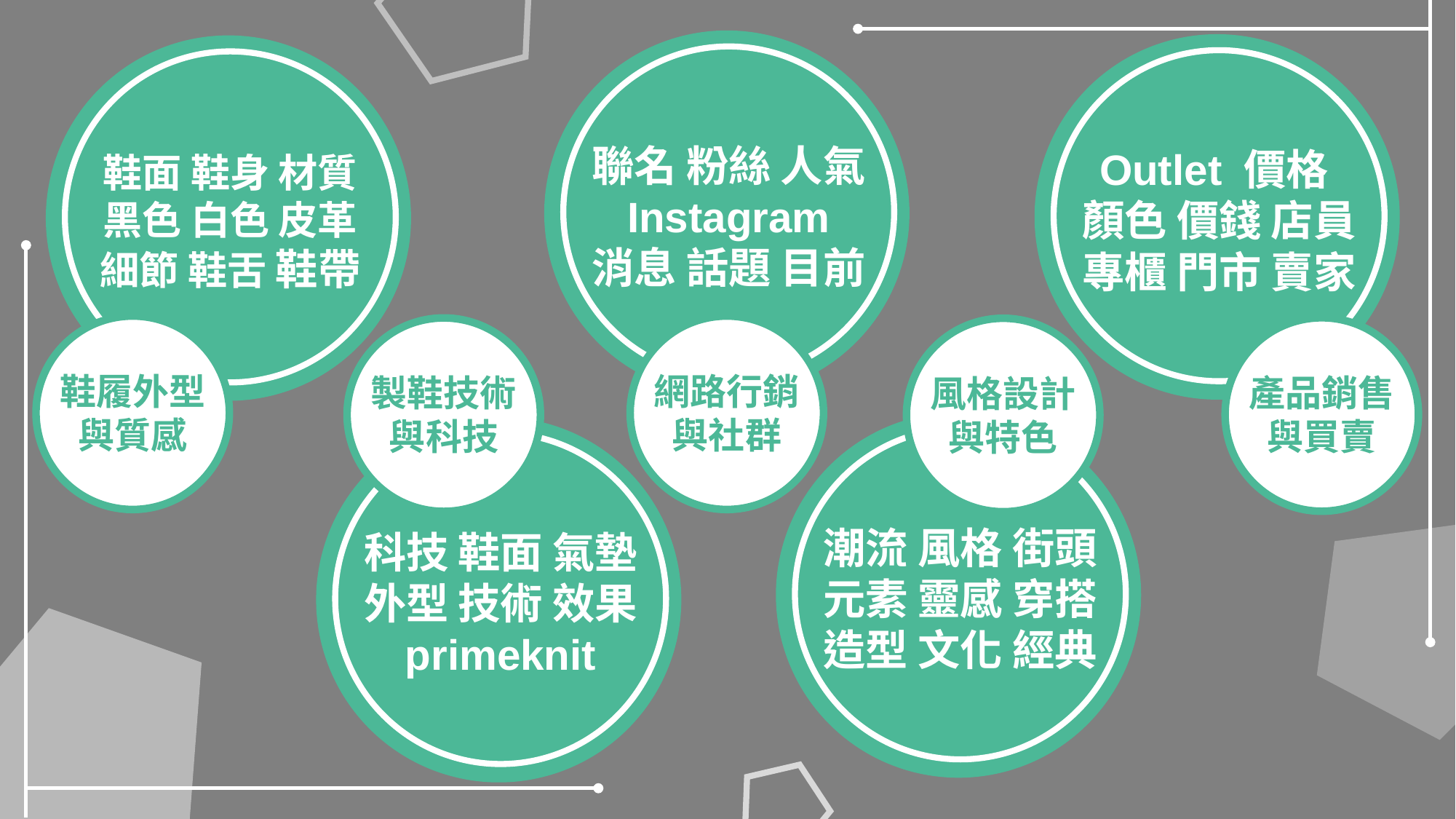

聯名 粉絲 人氣
Instagram
消息 話題 目前

Outlet 價格
顏色 價錢 店員
專櫃 門市 賣家

鞋面 鞋身 材質 黑色 白色 皮革 細節 鞋舌 鞋帶

鞋履外型
與質感

網路行銷與社群

產品銷售與買賣

製鞋技術與科技

風格設計與特色

潮流 風格 街頭 元素 靈感 穿搭 造型 文化 經典

科技 鞋面 氣墊 外型 技術 效果 primeknit